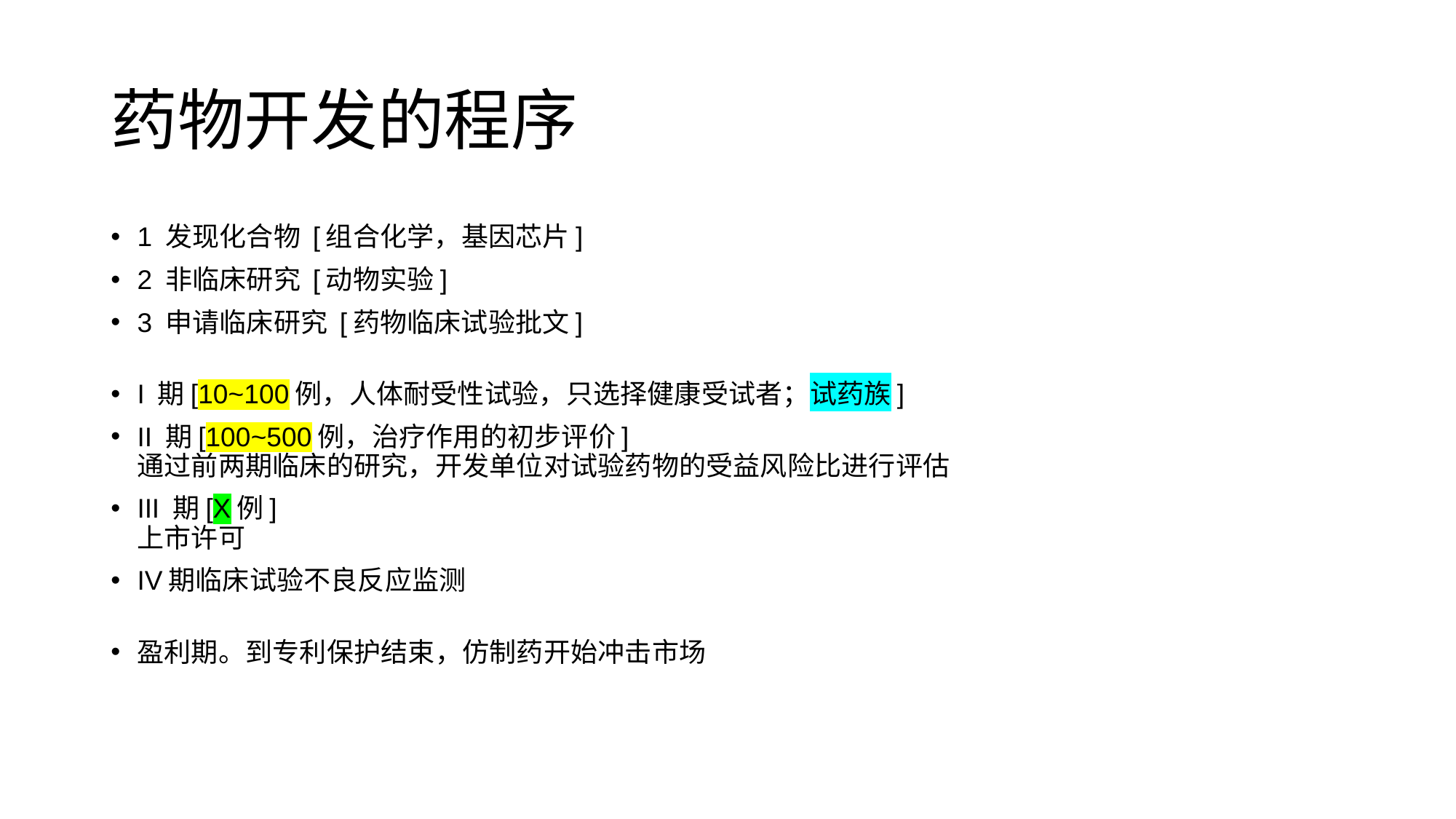

# 药物开发的程序
1 发现化合物 [组合化学，基因芯片]
2 非临床研究 [动物实验]
3 申请临床研究 [药物临床试验批文]
I 期[10~100例，人体耐受性试验，只选择健康受试者；试药族]
II 期[100~500例，治疗作用的初步评价]
通过前两期临床的研究，开发单位对试验药物的受益风险比进行评估
III 期[X例]
上市许可
IV期临床试验不良反应监测
盈利期。到专利保护结束，仿制药开始冲击市场